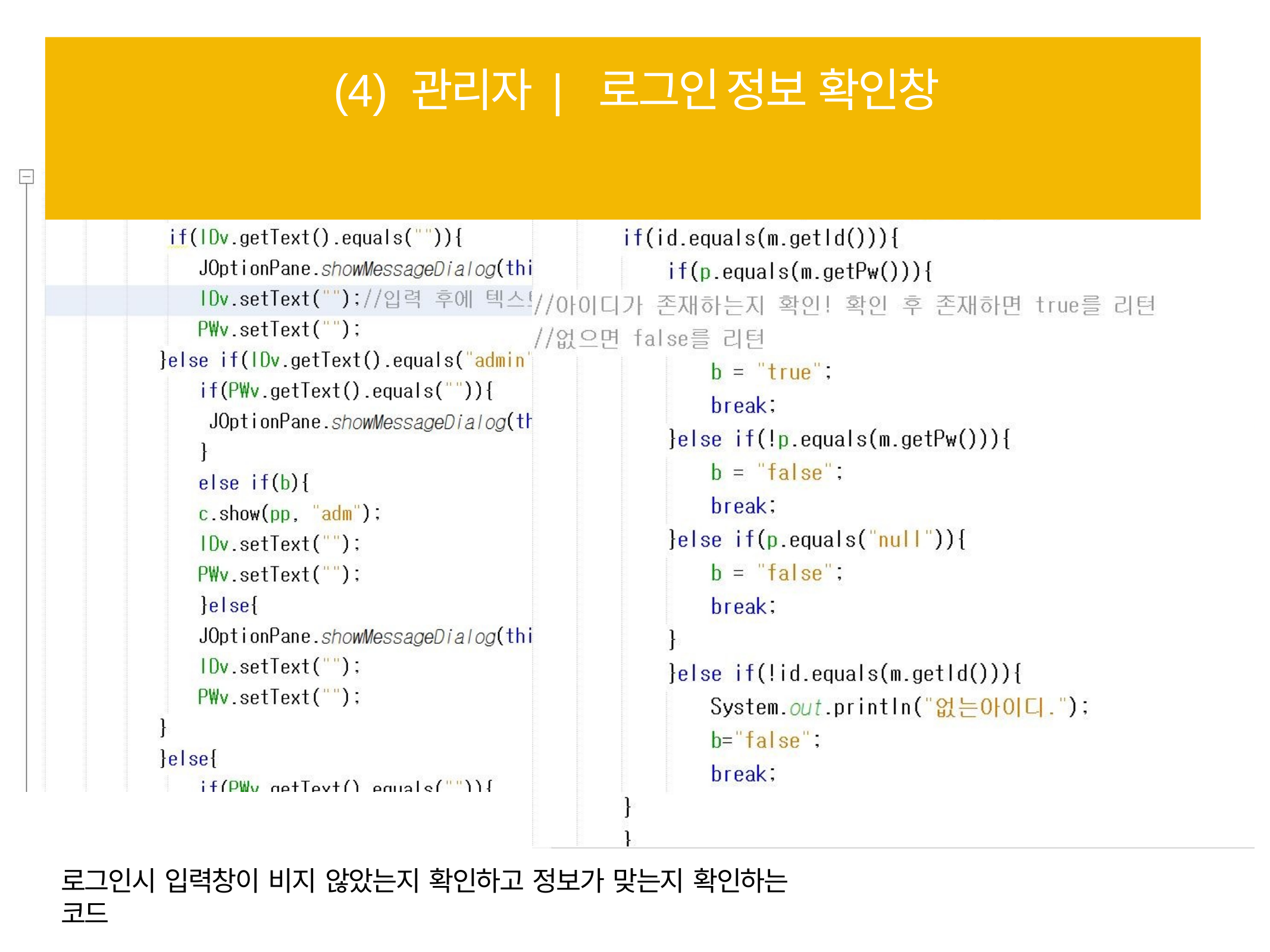

# (4) 관리자 | 로그인 정보 확인창

로그인시 입력창이 비지 않았는지 확인하고 정보가 맞는지 확인하는 코드